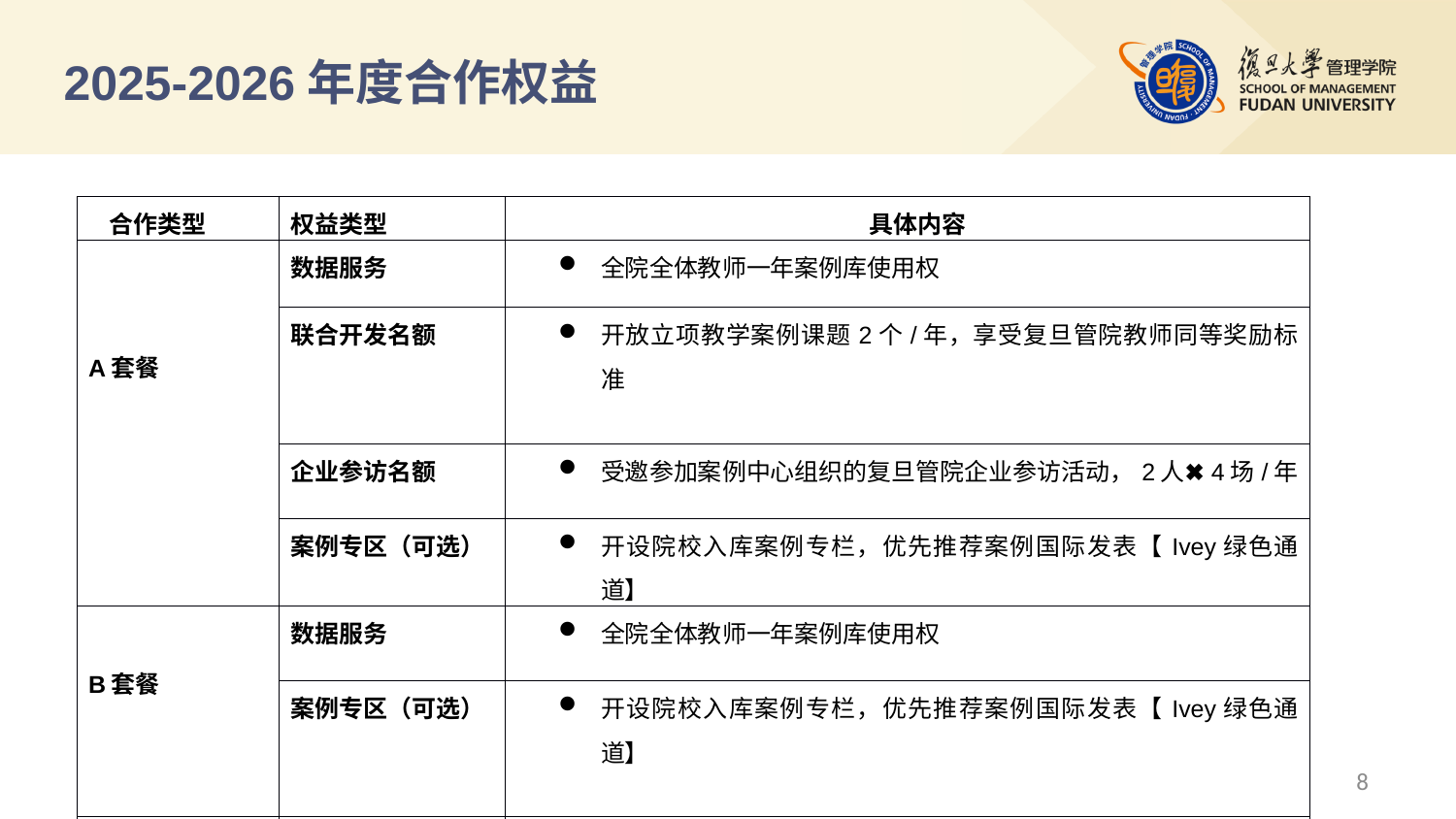

# 2025-2026年度合作权益
| 合作类型 | 权益类型 | 具体内容 |
| --- | --- | --- |
| A套餐 | 数据服务 | 全院全体教师一年案例库使用权 |
|  | 联合开发名额 | 开放立项教学案例课题2个/年，享受复旦管院教师同等奖励标准 |
|  | 企业参访名额 | 受邀参加案例中心组织的复旦管院企业参访活动，2人✖4场/年 |
|  | 案例专区（可选） | 开设院校入库案例专栏，优先推荐案例国际发表【Ivey绿色通道】 |
| B套餐 | 数据服务 | 全院全体教师一年案例库使用权 |
|  | 案例专区（可选） | 开设院校入库案例专栏，优先推荐案例国际发表【Ivey绿色通道】 |
| C套餐 | 数据服务 | 全院全体教师一年案例库使用权 |
8